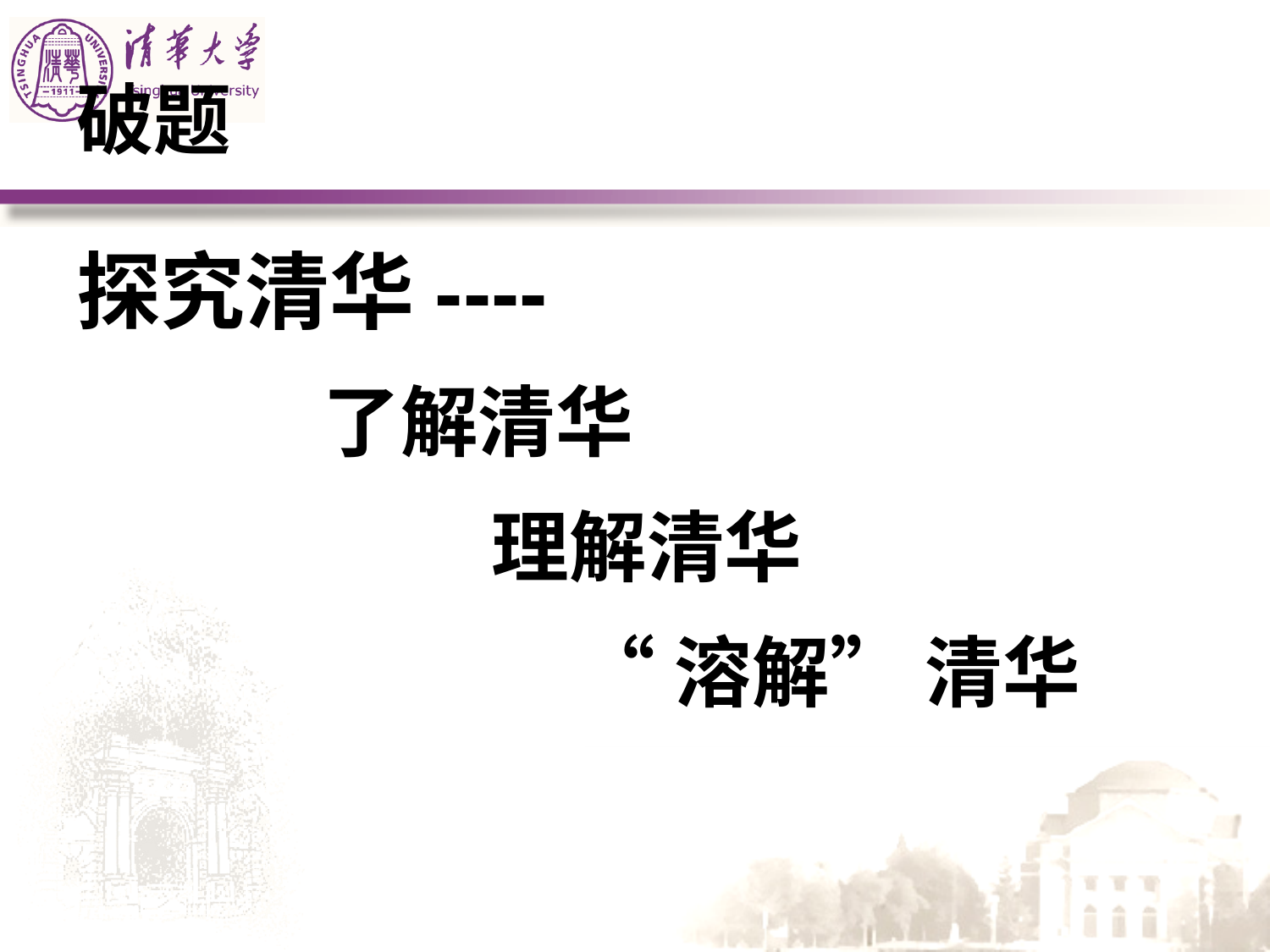

# 破题
探究清华----
             了解清华
              理解清华
                    “溶解” 清华